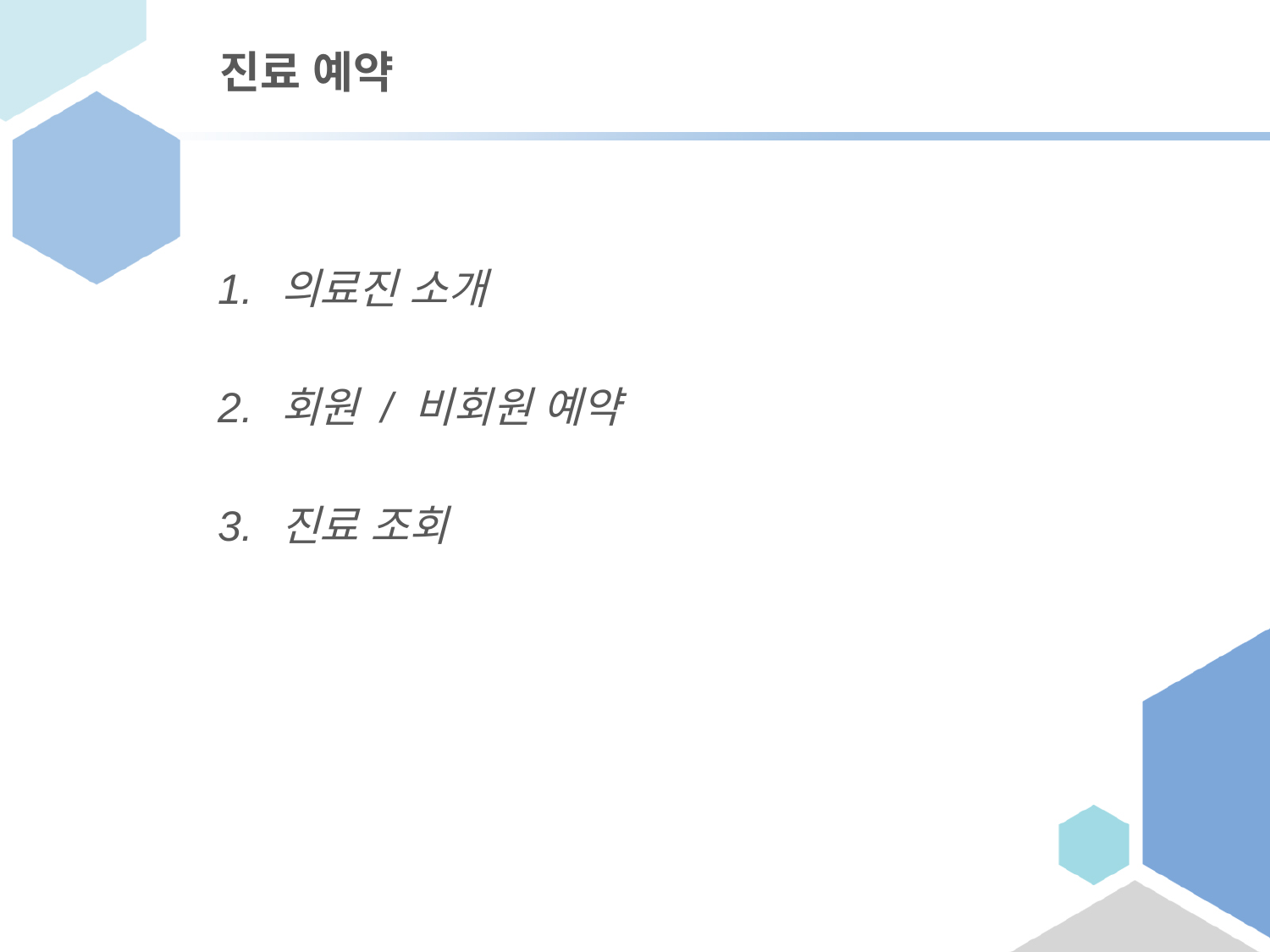

# 진료 예약

의료진 소개

회원 / 비회원 예약

진료 조회